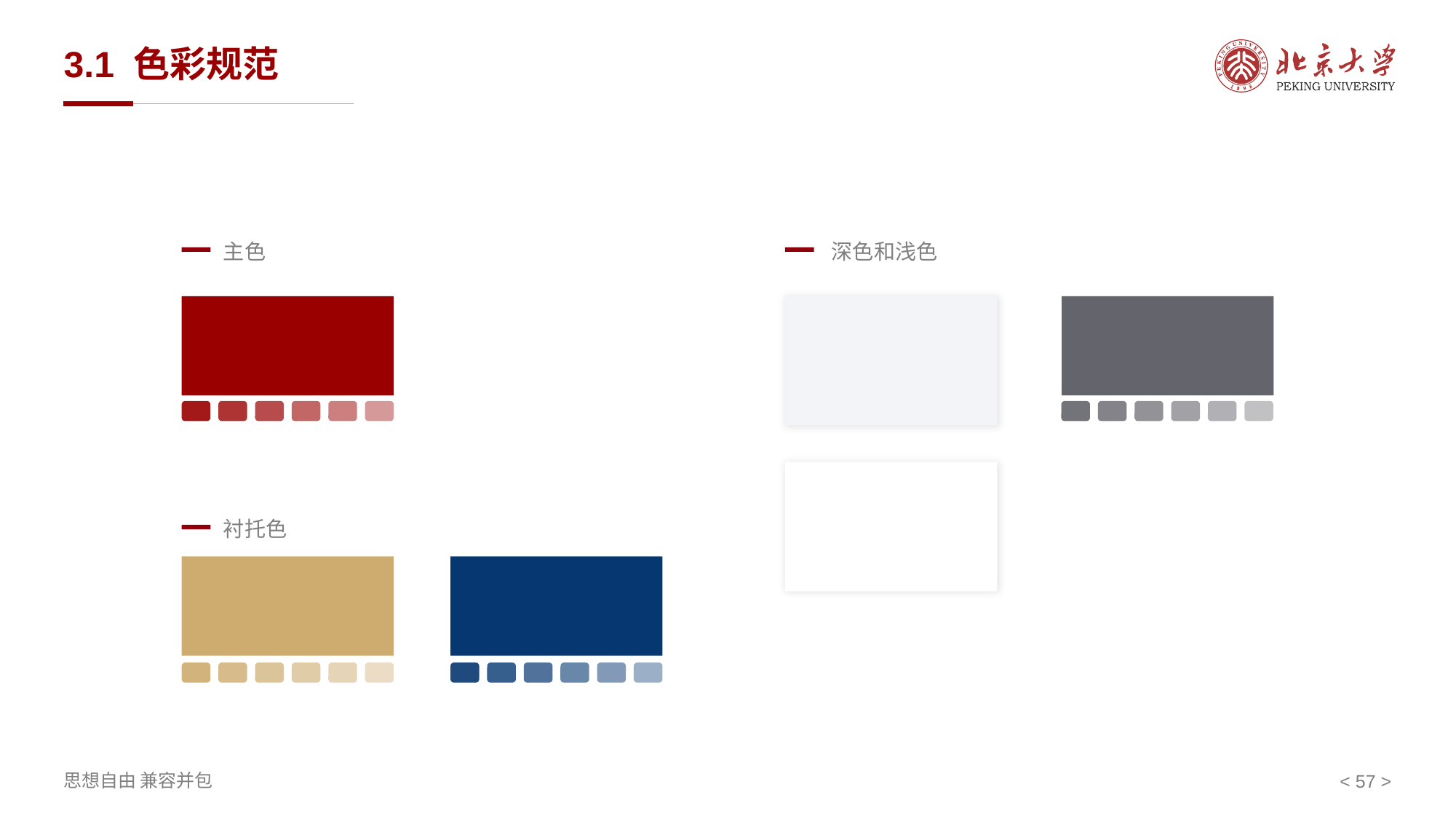

# 3.1 色彩规范

深色和浅色
主色

衬托色

< 57 >